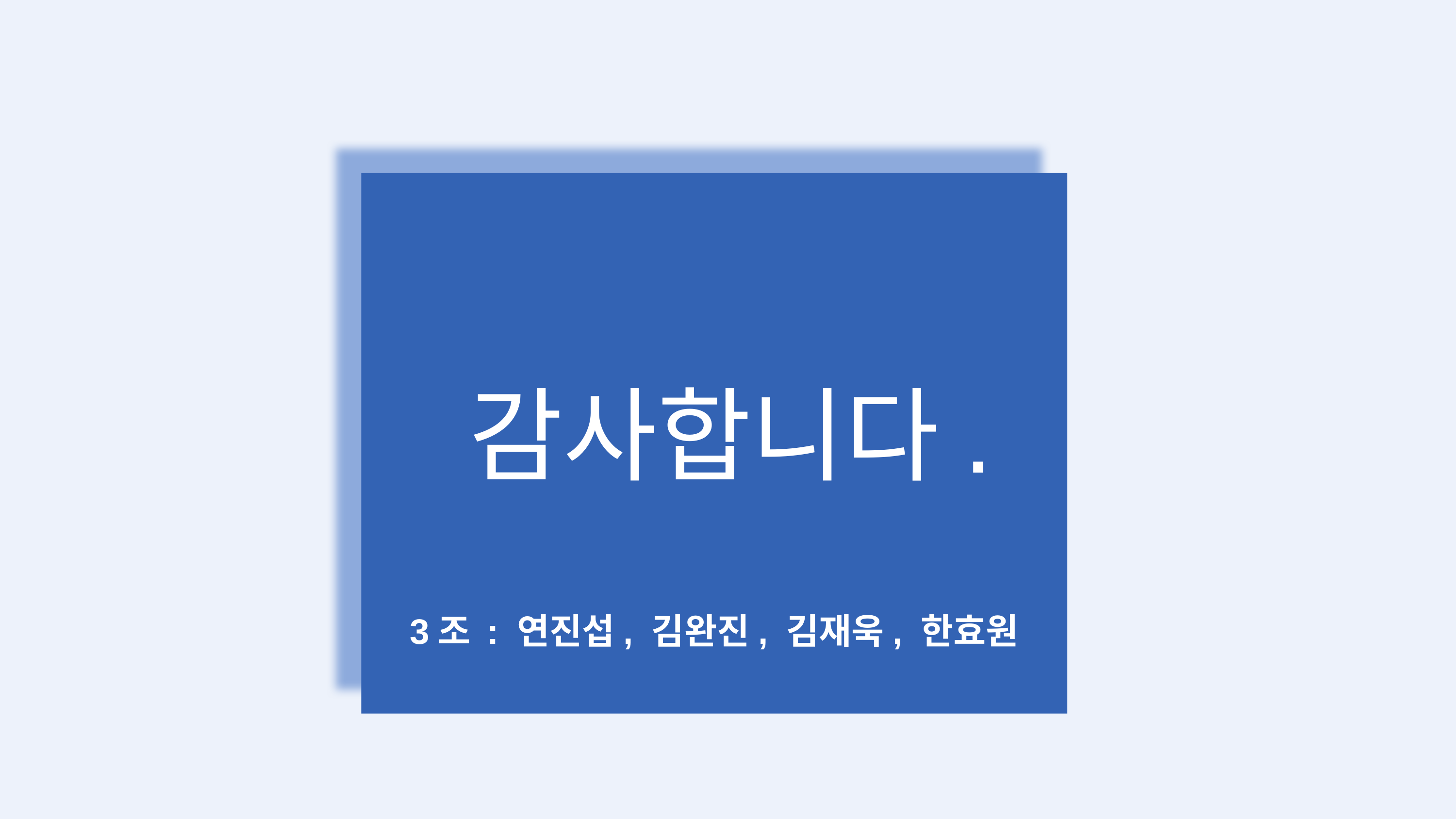

감사합니다.
3조 : 연진섭, 김완진, 김재욱, 한효원